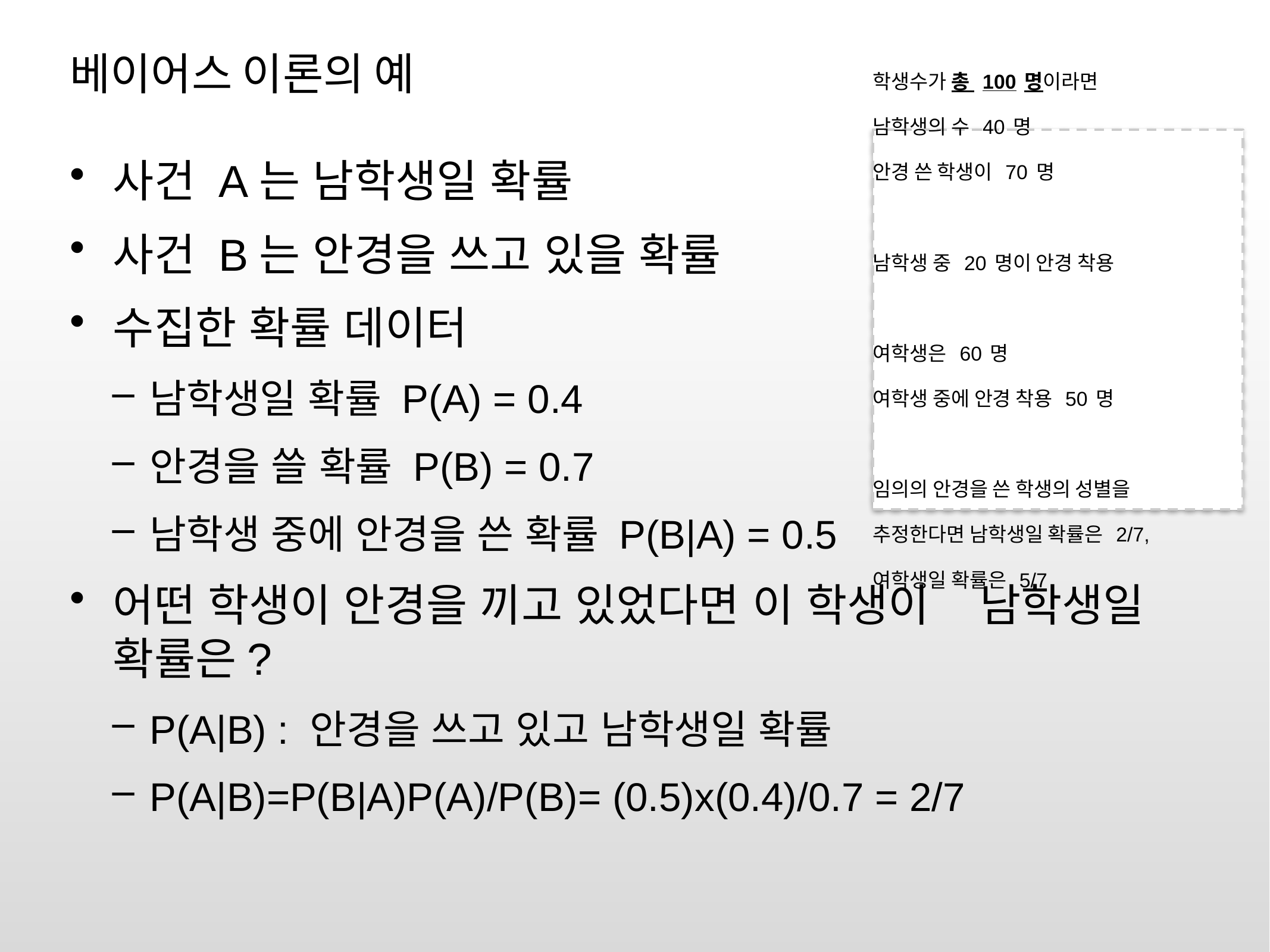

학생수가 총 100명이라면
남학생의 수 40명
안경 쓴 학생이 70명

남학생 중 20명이 안경 착용

여학생은 60명
여학생 중에 안경 착용 50명

임의의 안경을 쓴 학생의 성별을
추정한다면 남학생일 확률은 2/7,
여학생일 확률은 5/7

# 베이어스 이론의 예
사건 A는 남학생일 확률
사건 B는 안경을 쓰고 있을 확률
수집한 확률 데이터
남학생일 확률 P(A) = 0.4
안경을 쓸 확률 P(B) = 0.7
남학생 중에 안경을 쓴 확률 P(B|A) = 0.5
어떤 학생이 안경을 끼고 있었다면 이 학생이    남학생일 확률은?
P(A|B) : 안경을 쓰고 있고 남학생일 확률
P(A|B)=P(B|A)P(A)/P(B)= (0.5)x(0.4)/0.7 = 2/7
247